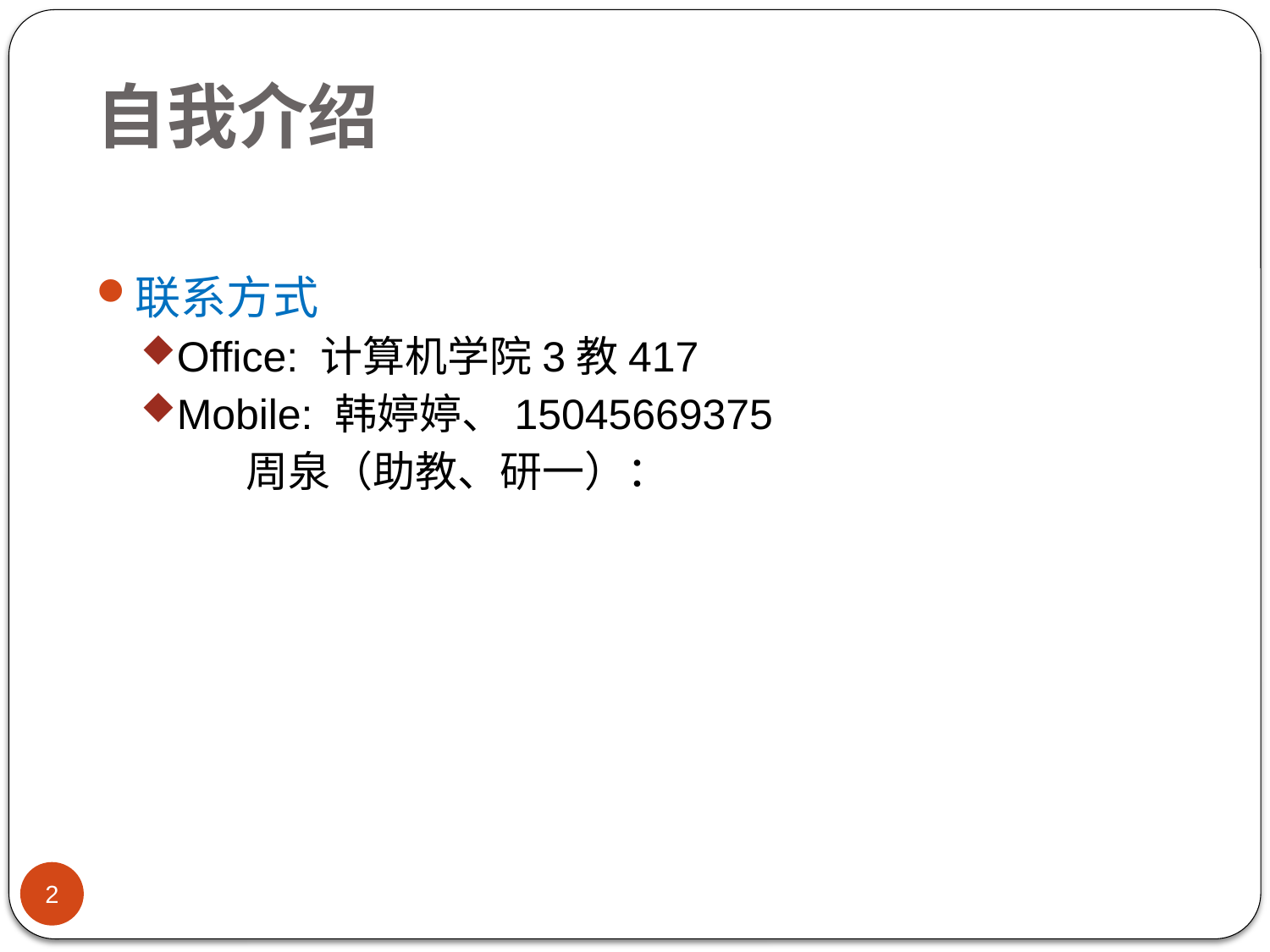

自我介绍

联系方式
Office: 计算机学院3教417
Mobile: 韩婷婷、15045669375
          周泉（助教、研一）：

2